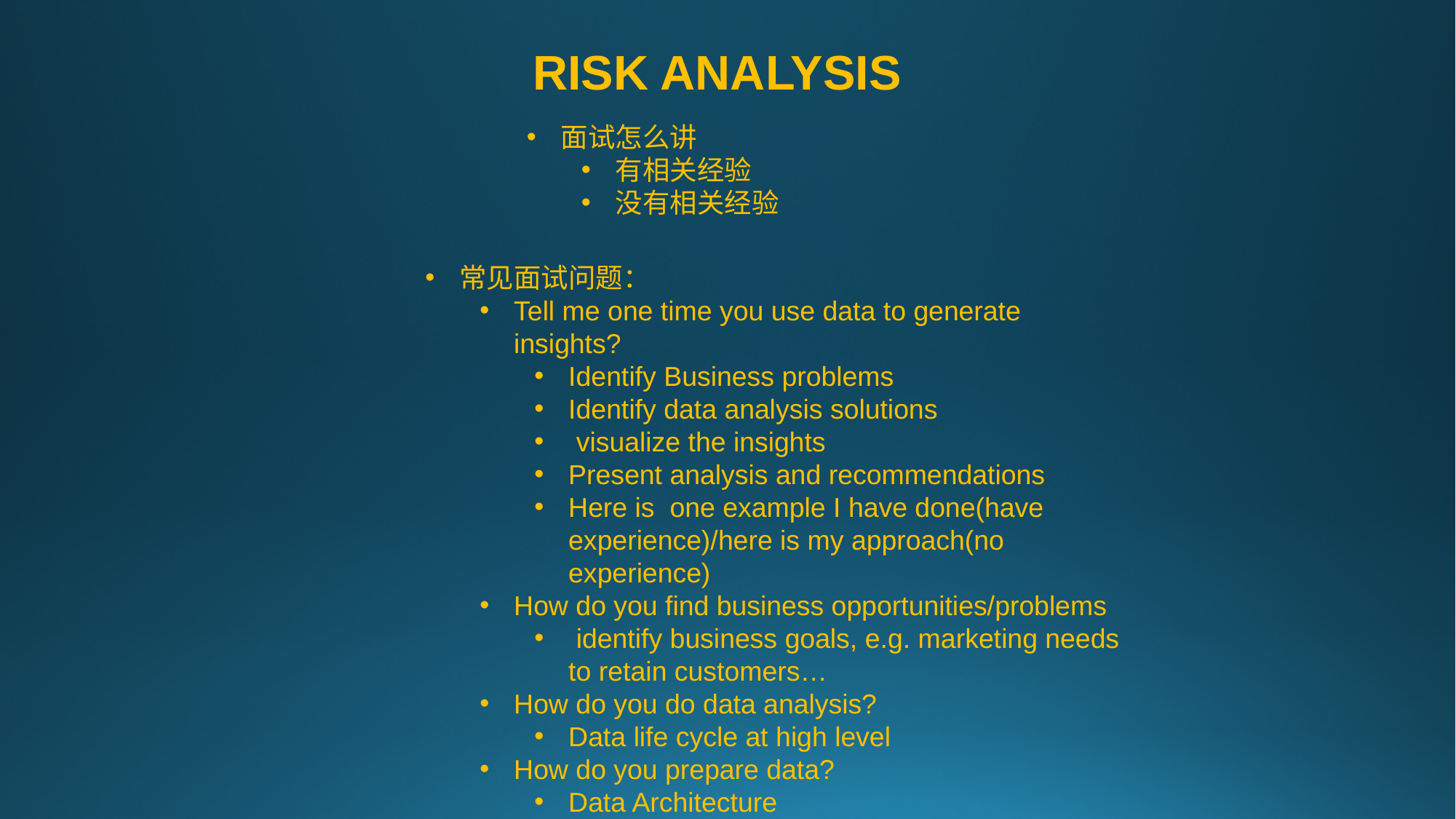

RISK ANALYSIS

面试怎么讲
有相关经验
没有相关经验
常见面试问题：
Tell me one time you use data to generate insights?
Identify Business problems
Identify data analysis solutions
 visualize the insights
Present analysis and recommendations
Here is  one example I have done(have experience)/here is my approach(no experience)
How do you find business opportunities/problems
 identify business goals, e.g. marketing needs to retain customers…
How do you do data analysis?
Data life cycle at high level
How do you prepare data?
Data Architecture